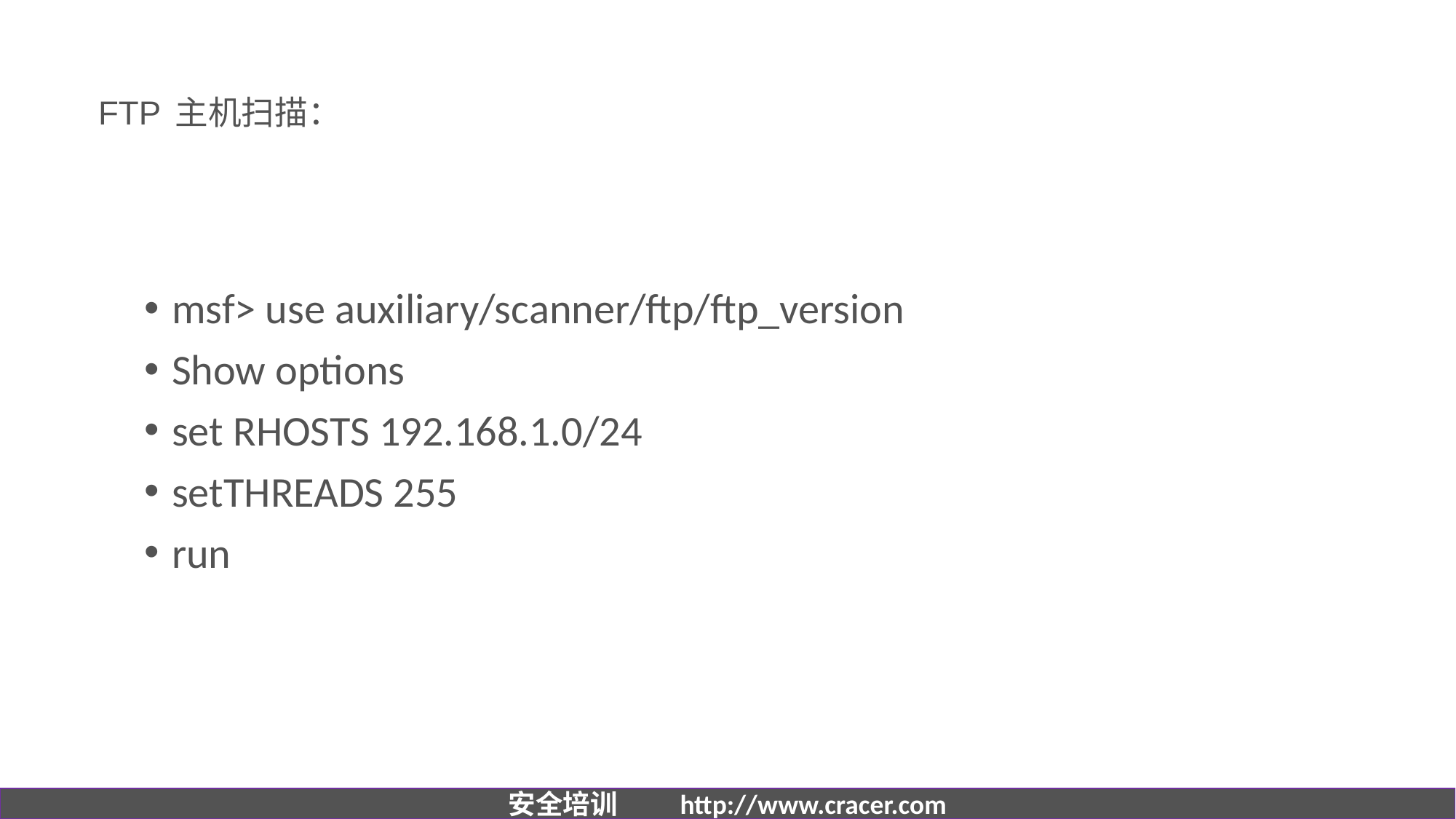

# FTP 主机扫描：
msf> use auxiliary/scanner/ftp/ftp_version
Show options
set RHOSTS 192.168.1.0/24
setTHREADS 255
run